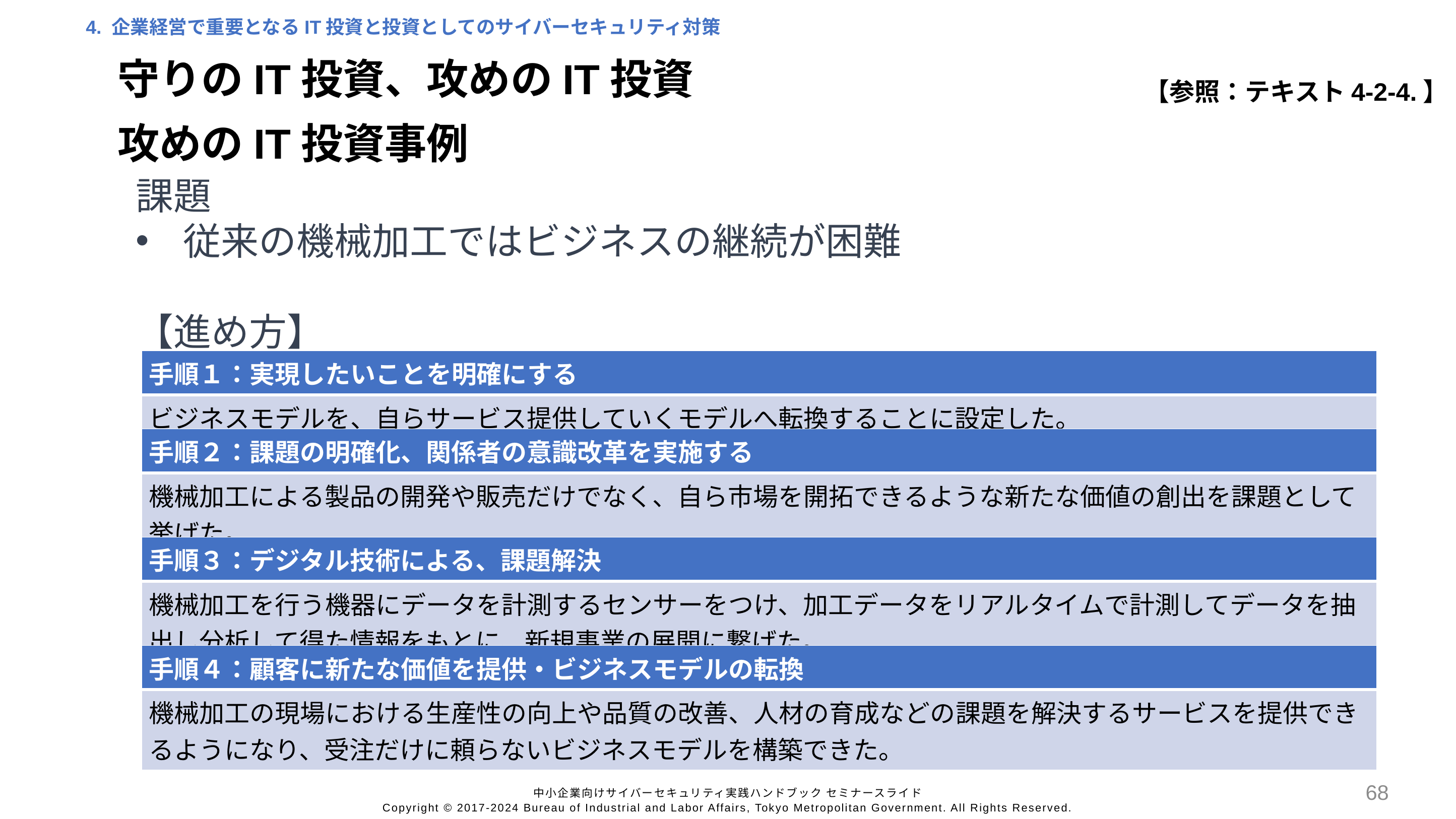

4. 企業経営で重要となるIT投資と投資としてのサイバーセキュリティ対策
守りのIT投資、攻めのIT投資
【参照：テキスト4-2-4.】
攻めのIT投資事例
課題
従来の機械加工ではビジネスの継続が困難

【進め方】

| 手順１：実現したいことを明確にする |
| --- |
| ビジネスモデルを、自らサービス提供していくモデルへ転換することに設定した。 |
| 手順２：課題の明確化、関係者の意識改革を実施する |
| --- |
| 機械加工による製品の開発や販売だけでなく、自ら市場を開拓できるような新たな価値の創出を課題として挙げた。 |
| 手順３：デジタル技術による、課題解決 |
| --- |
| 機械加工を行う機器にデータを計測するセンサーをつけ、加工データをリアルタイムで計測してデータを抽出し分析して得た情報をもとに、新規事業の展開に繋げた。 |
| 手順４：顧客に新たな価値を提供・ビジネスモデルの転換 |
| --- |
| 機械加工の現場における生産性の向上や品質の改善、人材の育成などの課題を解決するサービスを提供できるようになり、受注だけに頼らないビジネスモデルを構築できた。 |
68